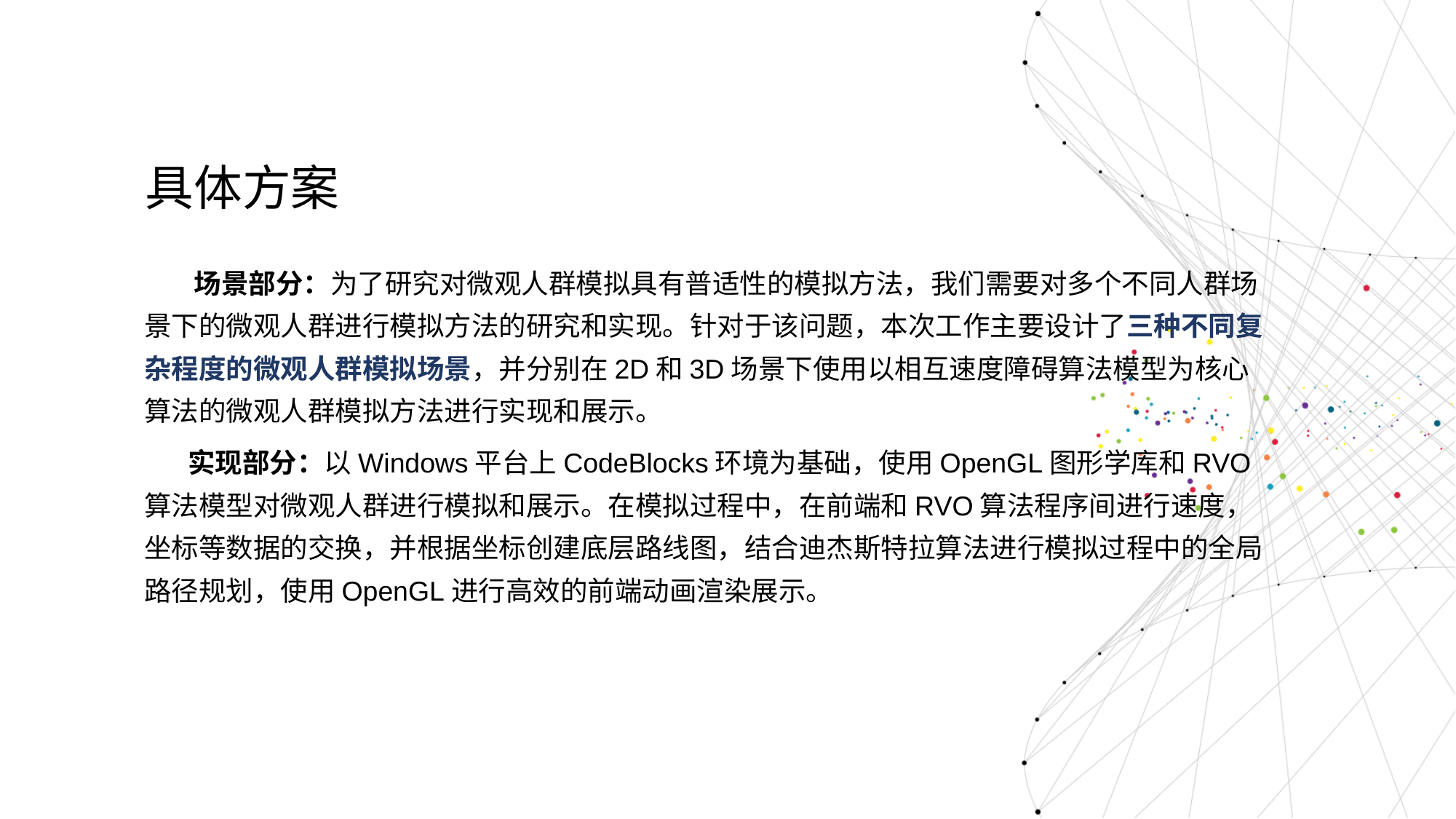

具体方案
       场景部分：为了研究对微观人群模拟具有普适性的模拟方法，我们需要对多个不同人群场景下的微观人群进行模拟方法的研究和实现。针对于该问题，本次工作主要设计了三种不同复杂程度的微观人群模拟场景，并分别在2D和3D场景下使用以相互速度障碍算法模型为核心算法的微观人群模拟方法进行实现和展示。
      实现部分：以Windows平台上CodeBlocks环境为基础，使用OpenGL图形学库和RVO算法模型对微观人群进行模拟和展示。在模拟过程中，在前端和RVO算法程序间进行速度，坐标等数据的交换，并根据坐标创建底层路线图，结合迪杰斯特拉算法进行模拟过程中的全局路径规划，使用OpenGL进行高效的前端动画渲染展示。